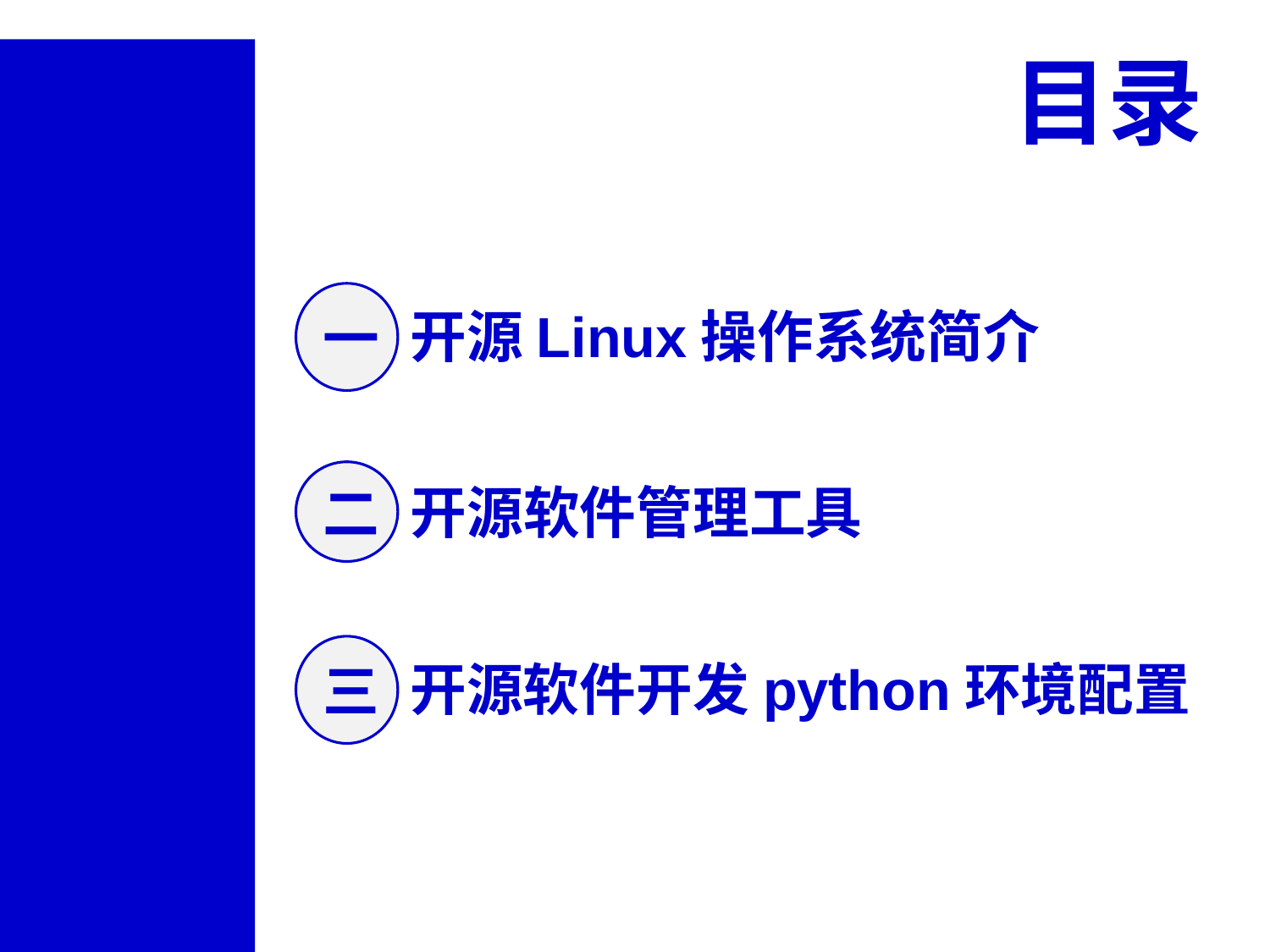

目录

一
开源Linux操作系统简介
二
开源软件管理工具
三
开源软件开发python环境配置